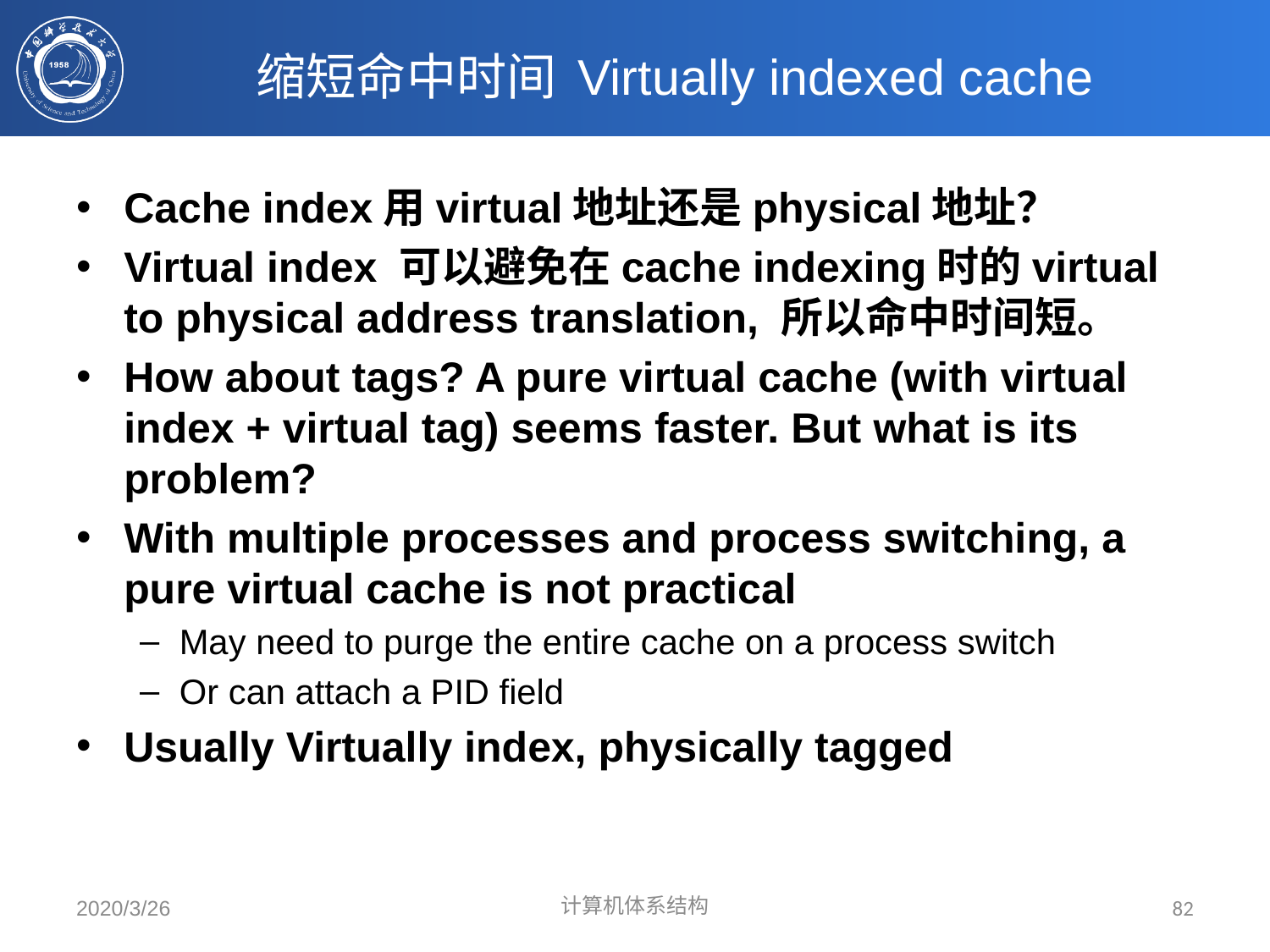

# 缩短命中时间 Virtually indexed cache
Cache index用virtual地址还是physical地址？
Virtual index 可以避免在cache indexing时的virtual to physical address translation, 所以命中时间短。
How about tags? A pure virtual cache (with virtual index + virtual tag) seems faster. But what is its problem?
With multiple processes and process switching, a pure virtual cache is not practical
May need to purge the entire cache on a process switch
Or can attach a PID field
Usually Virtually index, physically tagged
2020/3/26
计算机体系结构
82